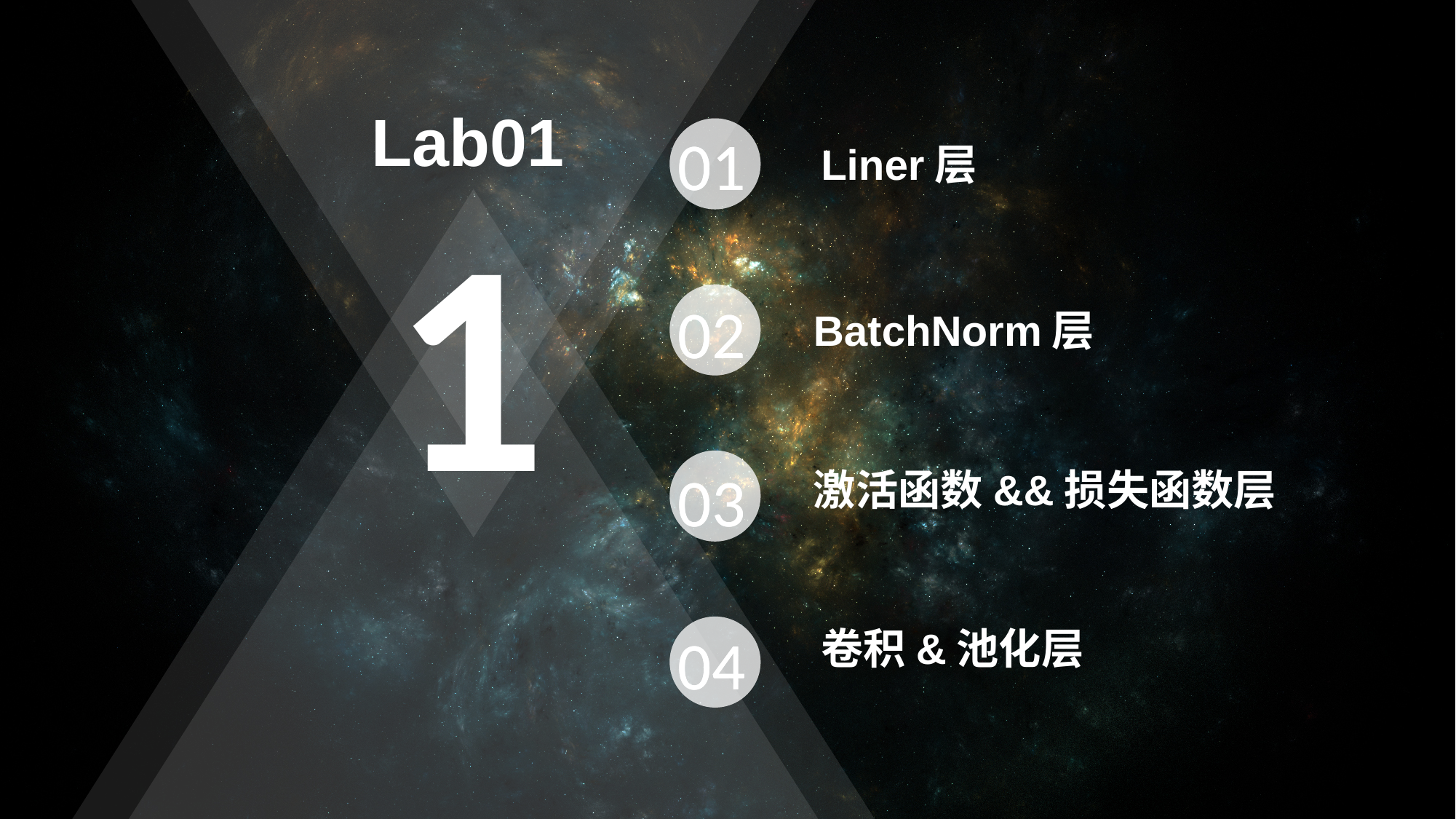

Lab01
01

01

Liner层
1

02

02
BatchNorm层

03

03
激活函数&&损失函数层

04

04
卷积&池化层